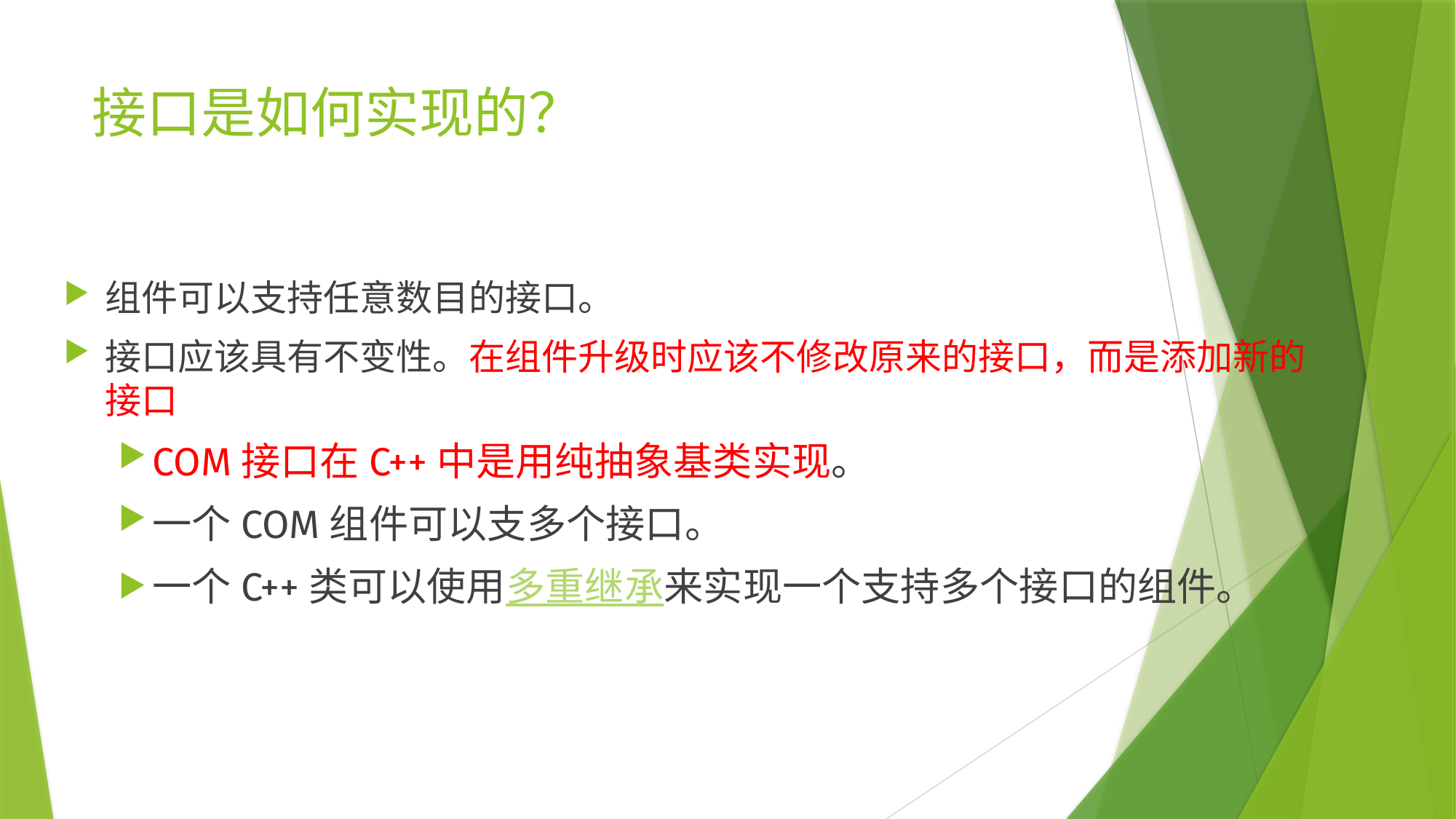

# 接口是如何实现的？
组件可以支持任意数目的接口。
接口应该具有不变性。在组件升级时应该不修改原来的接口，而是添加新的接口
COM接口在C++中是用纯抽象基类实现。
一个COM组件可以支多个接口。
一个C++类可以使用多重继承来实现一个支持多个接口的组件。